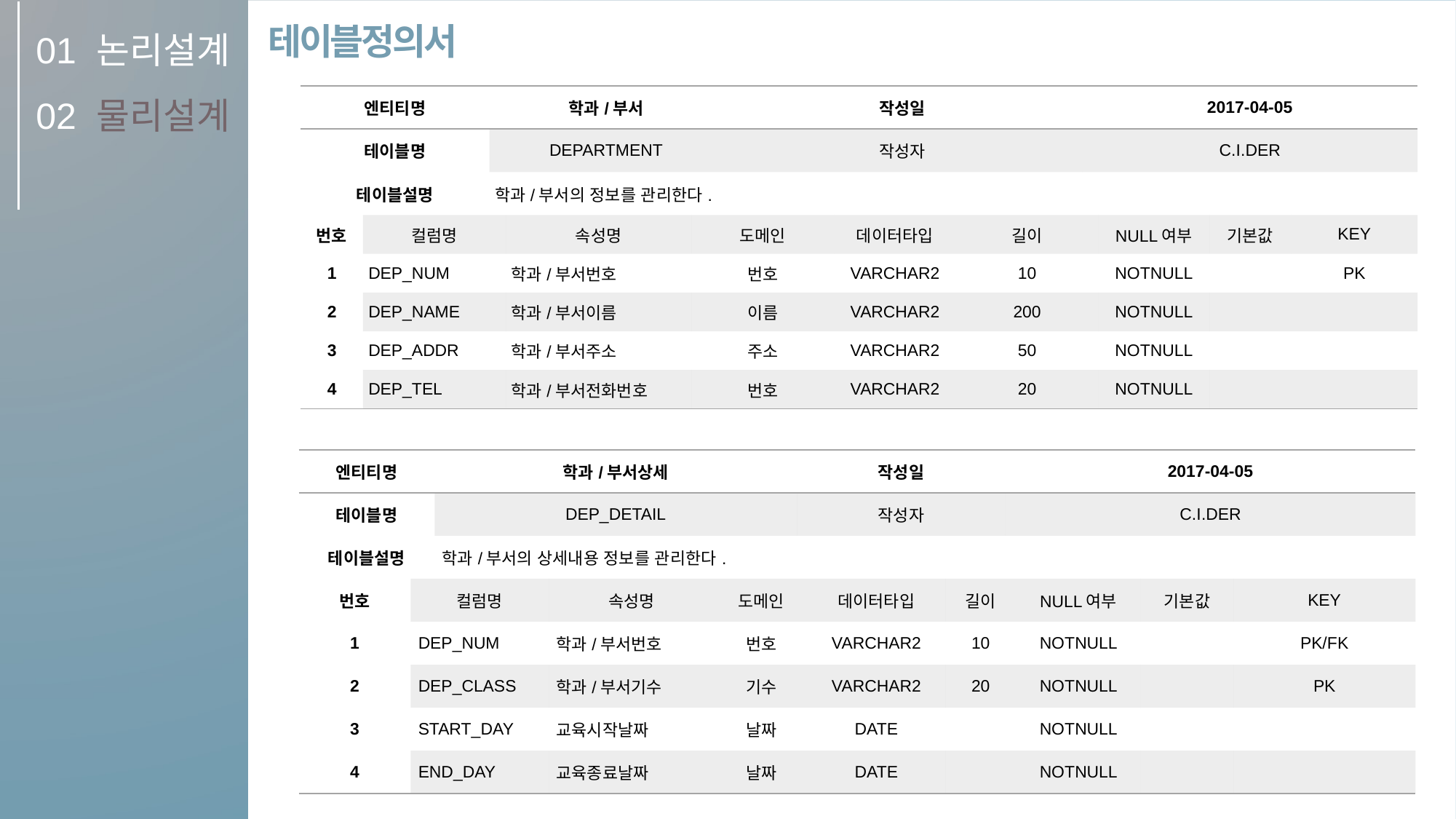

01
02
논리설계
물리설계

테이블정의서
| 엔티티명 |  | 학과/부서 |  |  | 작성일 |  |  | 2017-04-05 |  |  |  |
| --- | --- | --- | --- | --- | --- | --- | --- | --- | --- | --- | --- |
| 테이블명 |  | DEPARTMENT |  |  | 작성자 |  |  | C.I.DER |  |  |  |
| 테이블설명 |  | 학과/부서의 정보를 관리한다. |  |  |  |  |  |  |  |  |  |
| 번호 | 컬럼명 |  | 속성명 | 도메인 |  | 데이터타입 | 길이 |  | NULL여부 | 기본값 | KEY |
| 1 | DEP\_NUM |  | 학과/부서번호 | 번호 |  | VARCHAR2 | 10 |  | NOTNULL |  | PK |
| 2 | DEP\_NAME |  | 학과/부서이름 | 이름 |  | VARCHAR2 | 200 |  | NOTNULL |  |  |
| 3 | DEP\_ADDR |  | 학과/부서주소 | 주소 |  | VARCHAR2 | 50 |  | NOTNULL |  |  |
| 4 | DEP\_TEL |  | 학과/부서전화번호 | 번호 |  | VARCHAR2 | 20 |  | NOTNULL |  |  |
| 엔티티명 |  | 학과/부서상세 |  |  | 작성일 |  |  | 2017-04-05 |  |  |  |
| --- | --- | --- | --- | --- | --- | --- | --- | --- | --- | --- | --- |
| 테이블명 |  | DEP\_DETAIL |  |  | 작성자 |  |  | C.I.DER |  |  |  |
| 테이블설명 |  | 학과/부서의 상세내용 정보를 관리한다. |  |  |  |  |  |  |  |  |  |
| 번호 | 컬럼명 |  | 속성명 | 도메인 |  | 데이터타입 | 길이 |  | NULL여부 | 기본값 | KEY |
| 1 | DEP\_NUM |  | 학과/부서번호 | 번호 |  | VARCHAR2 | 10 |  | NOTNULL |  | PK/FK |
| 2 | DEP\_CLASS |  | 학과/부서기수 | 기수 |  | VARCHAR2 | 20 |  | NOTNULL |  | PK |
| 3 | START\_DAY |  | 교육시작날짜 | 날짜 |  | DATE |  |  | NOTNULL |  |  |
| 4 | END\_DAY |  | 교육종료날짜 | 날짜 |  | DATE |  |  | NOTNULL |  |  |